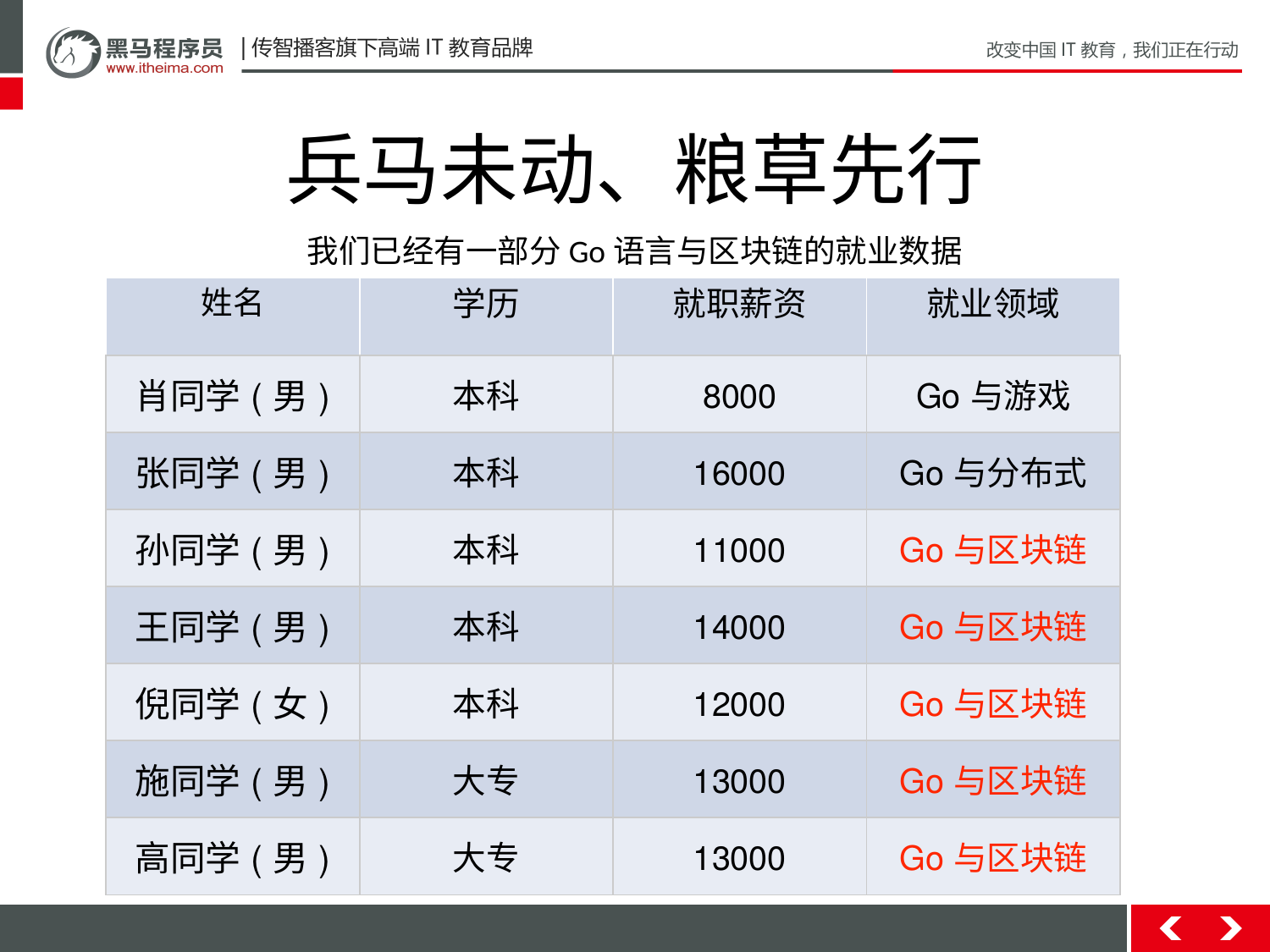

兵马未动、粮草先行
我们已经有一部分Go语言与区块链的就业数据
| 姓名 | 学历 | 就职薪资 | 就业领域 |
| --- | --- | --- | --- |
| 肖同学(男) | 本科 | 8000 | Go与游戏 |
| 张同学(男) | 本科 | 16000 | Go与分布式 |
| 孙同学(男) | 本科 | 11000 | Go与区块链 |
| 王同学(男) | 本科 | 14000 | Go与区块链 |
| 倪同学(女) | 本科 | 12000 | Go与区块链 |
| 施同学(男) | 大专 | 13000 | Go与区块链 |
| 高同学(男) | 大专 | 13000 | Go与区块链 |